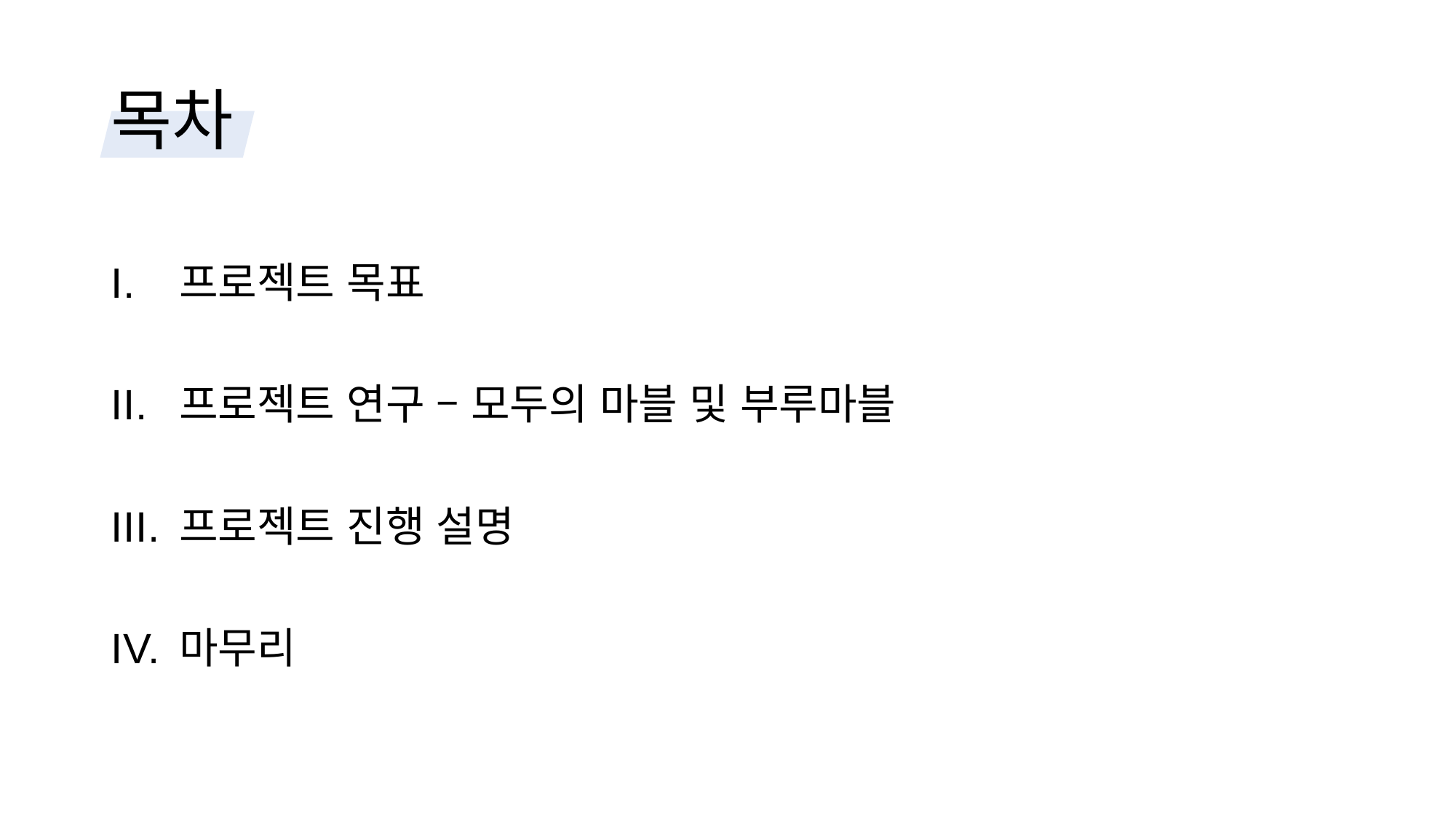

# 목차

프로젝트 목표

프로젝트 연구 – 모두의 마블 및 부루마블

프로젝트 진행 설명

마무리